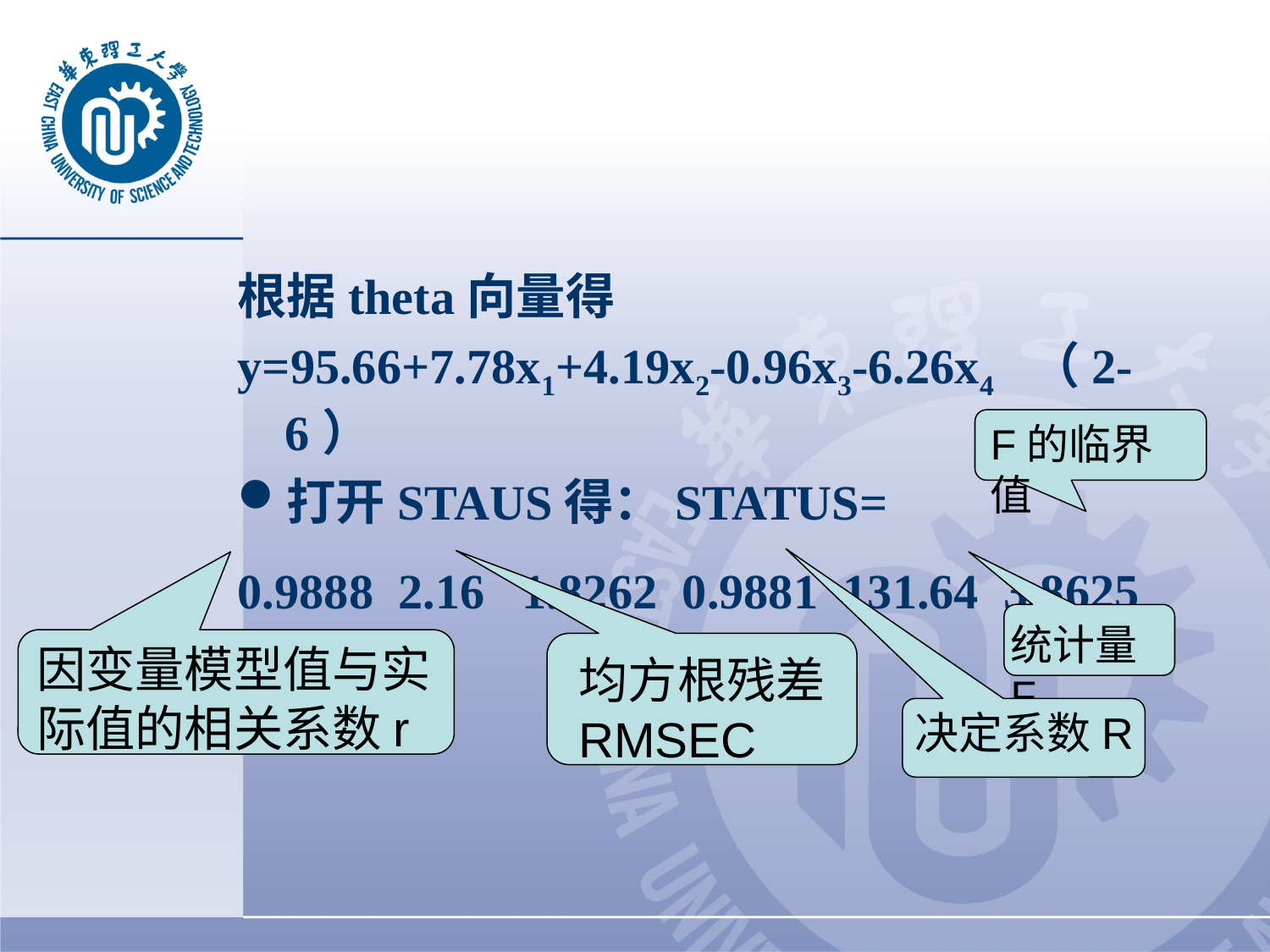

根据theta向量得
y=95.66+7.78x1+4.19x2-0.96x3-6.26x4  （2-6）
打开STAUS得：STATUS=

0.9888  2.16   1.8262  0.9881  131.64  3.8625

F的临界值

统计量F

因变量模型值与实
际值的相关系数r

均方根残差RMSEC

决定系数R